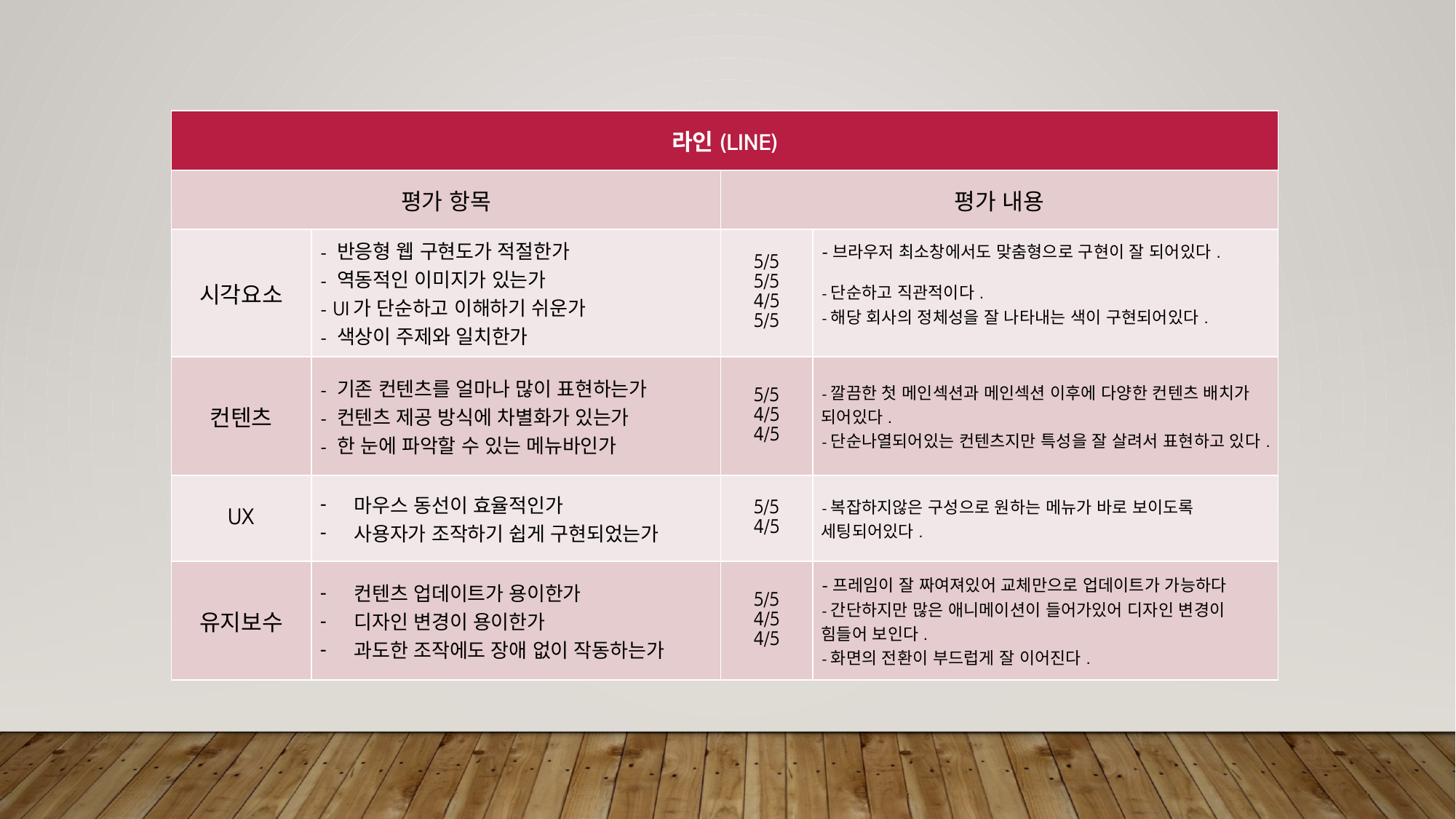

| 라인(LINE) |  |  |  |
| --- | --- | --- | --- |
| 평가 항목 |  | 평가 내용 |  |
| 시각요소 | - 반응형 웹 구현도가 적절한가 - 역동적인 이미지가 있는가 - UI가 단순하고 이해하기 쉬운가 - 색상이 주제와 일치한가 | 5/5 5/5 4/5 5/5 | -브라우저 최소창에서도 맞춤형으로 구현이 잘 되어있다. -단순하고 직관적이다. -해당 회사의 정체성을 잘 나타내는 색이 구현되어있다. |
| 컨텐츠 | - 기존 컨텐츠를 얼마나 많이 표현하는가 - 컨텐츠 제공 방식에 차별화가 있는가 - 한 눈에 파악할 수 있는 메뉴바인가 | 5/5 4/5 4/5 | -깔끔한 첫 메인섹션과 메인섹션 이후에 다양한 컨텐츠 배치가 되어있다. -단순나열되어있는 컨텐츠지만 특성을 잘 살려서 표현하고 있다. |
| UX | 마우스 동선이 효율적인가 사용자가 조작하기 쉽게 구현되었는가 | 5/5 4/5 | -복잡하지않은 구성으로 원하는 메뉴가 바로 보이도록 세팅되어있다. |
| 유지보수 | 컨텐츠 업데이트가 용이한가 디자인 변경이 용이한가 과도한 조작에도 장애 없이 작동하는가 | 5/5 4/5 4/5 | -프레임이 잘 짜여져있어 교체만으로 업데이트가 가능하다 -간단하지만 많은 애니메이션이 들어가있어 디자인 변경이 힘들어 보인다. -화면의 전환이 부드럽게 잘 이어진다. |